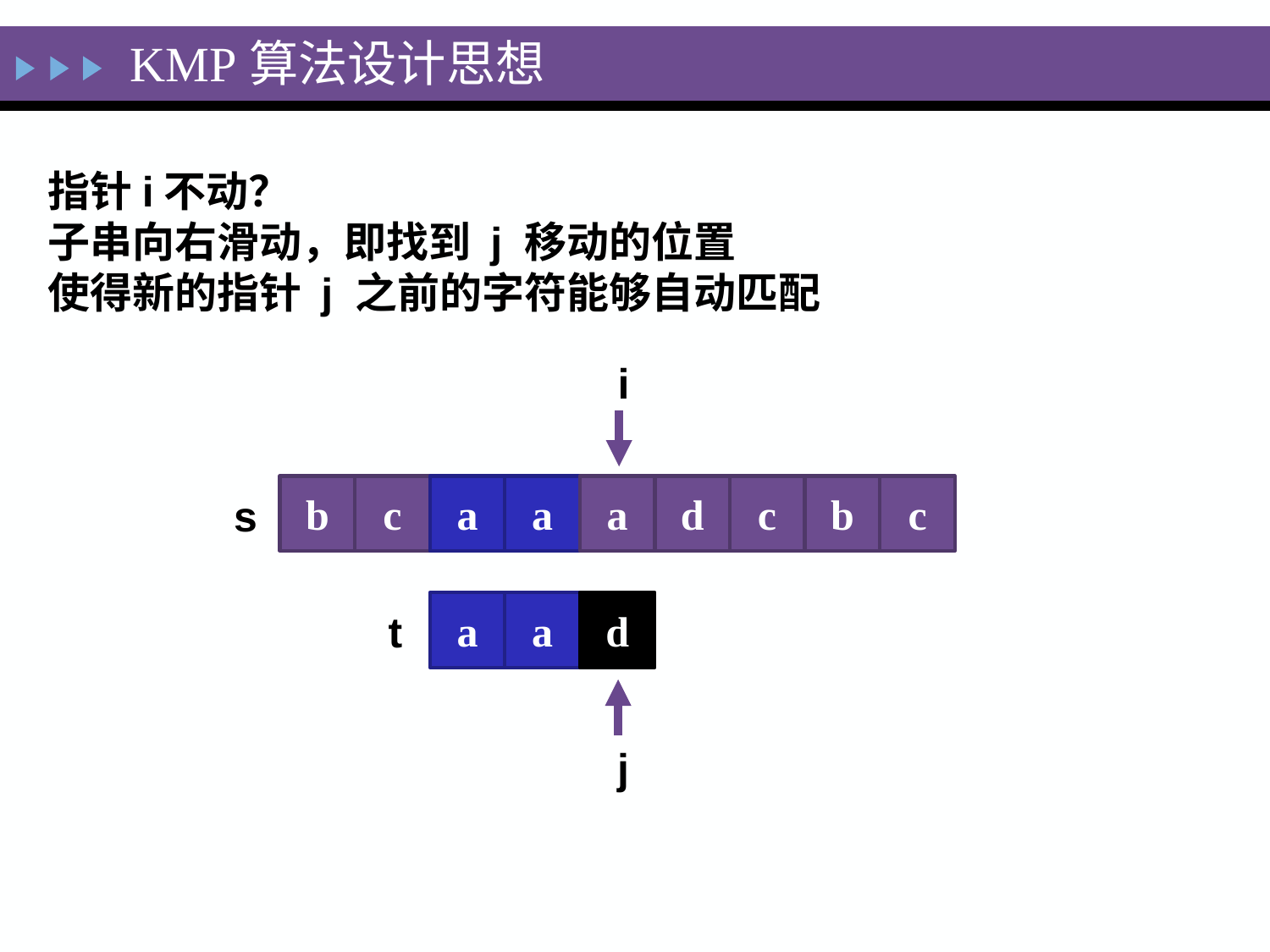

KMP算法设计思想
指针i不动？
子串向右滑动，即找到 j 移动的位置
使得新的指针 j 之前的字符能够自动匹配
i
b
c
a
a
a
d
c
b
c
s
a
a
d
t
j